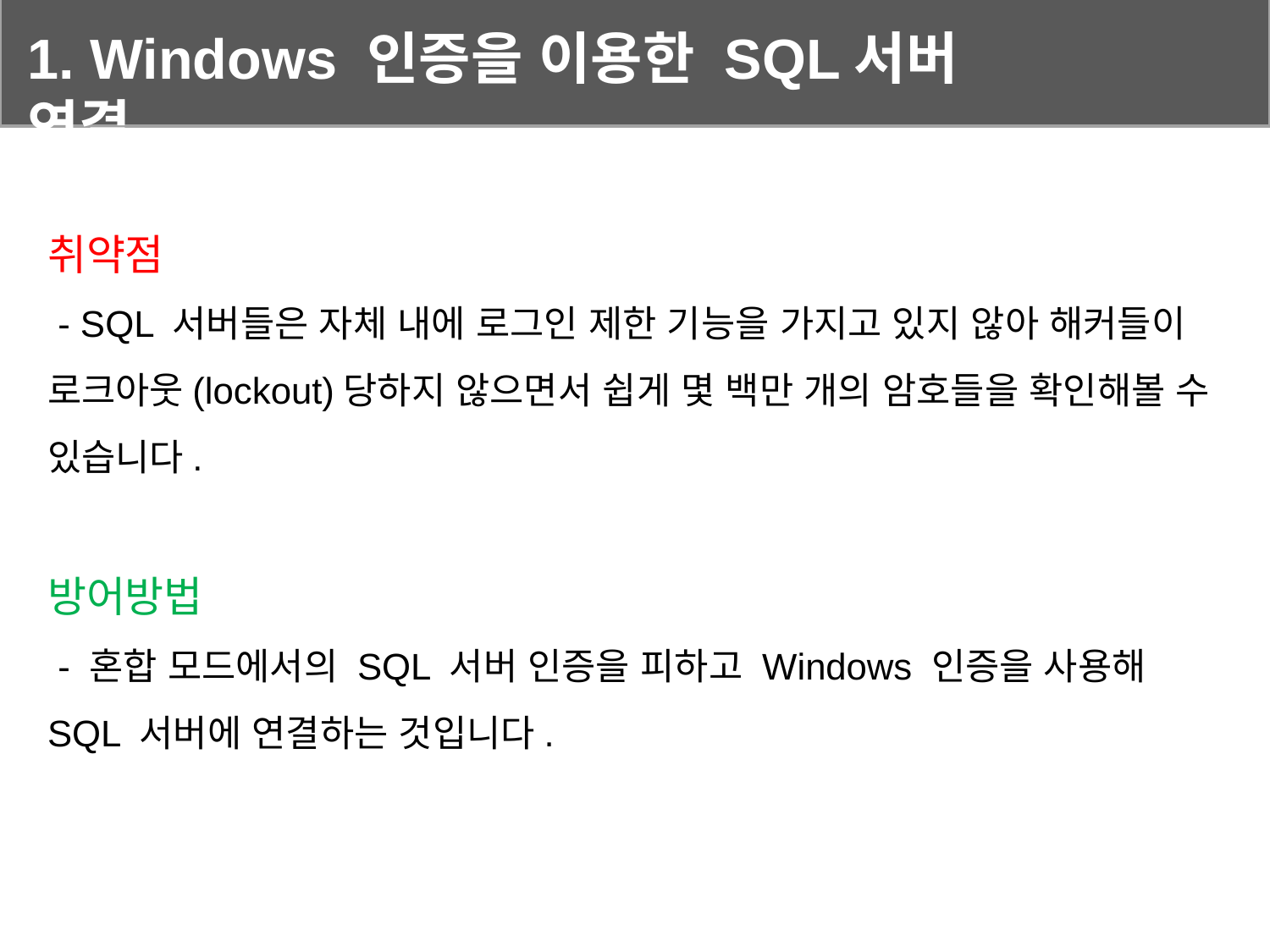

1. Windows 인증을 이용한 SQL서버 연결
취약점
 - SQL 서버들은 자체 내에 로그인 제한 기능을 가지고 있지 않아 해커들이 로크아웃(lockout)당하지 않으면서 쉽게 몇 백만 개의 암호들을 확인해볼 수 있습니다.

방어방법
 - 혼합 모드에서의 SQL 서버 인증을 피하고 Windows 인증을 사용해 SQL 서버에 연결하는 것입니다.